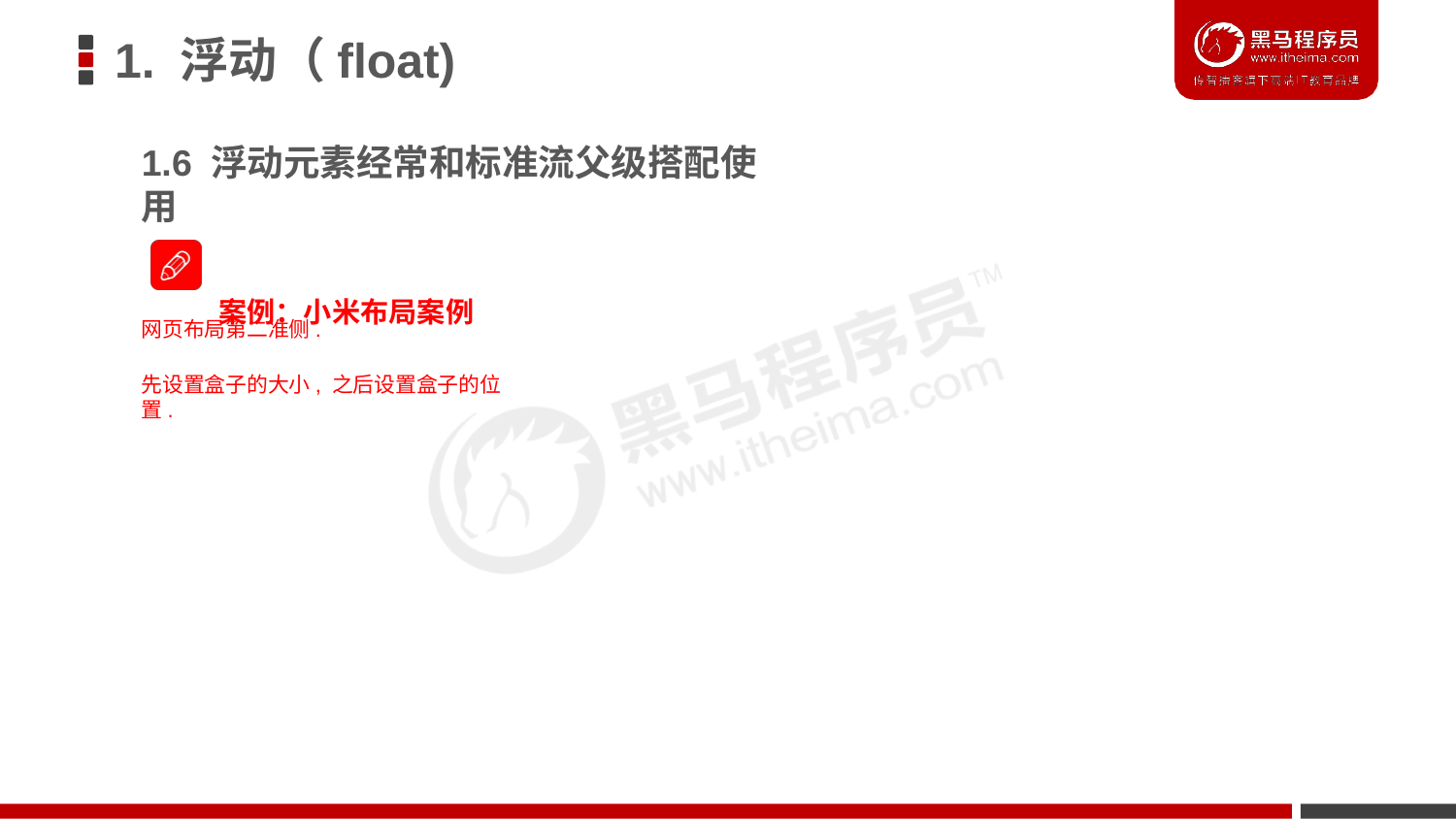

# 1. 浮动（float)
1.6 浮动元素经常和标准流父级搭配使用

案例：小米布局案例

网页布局第二准侧.

先设置盒子的大小, 之后设置盒子的位置.